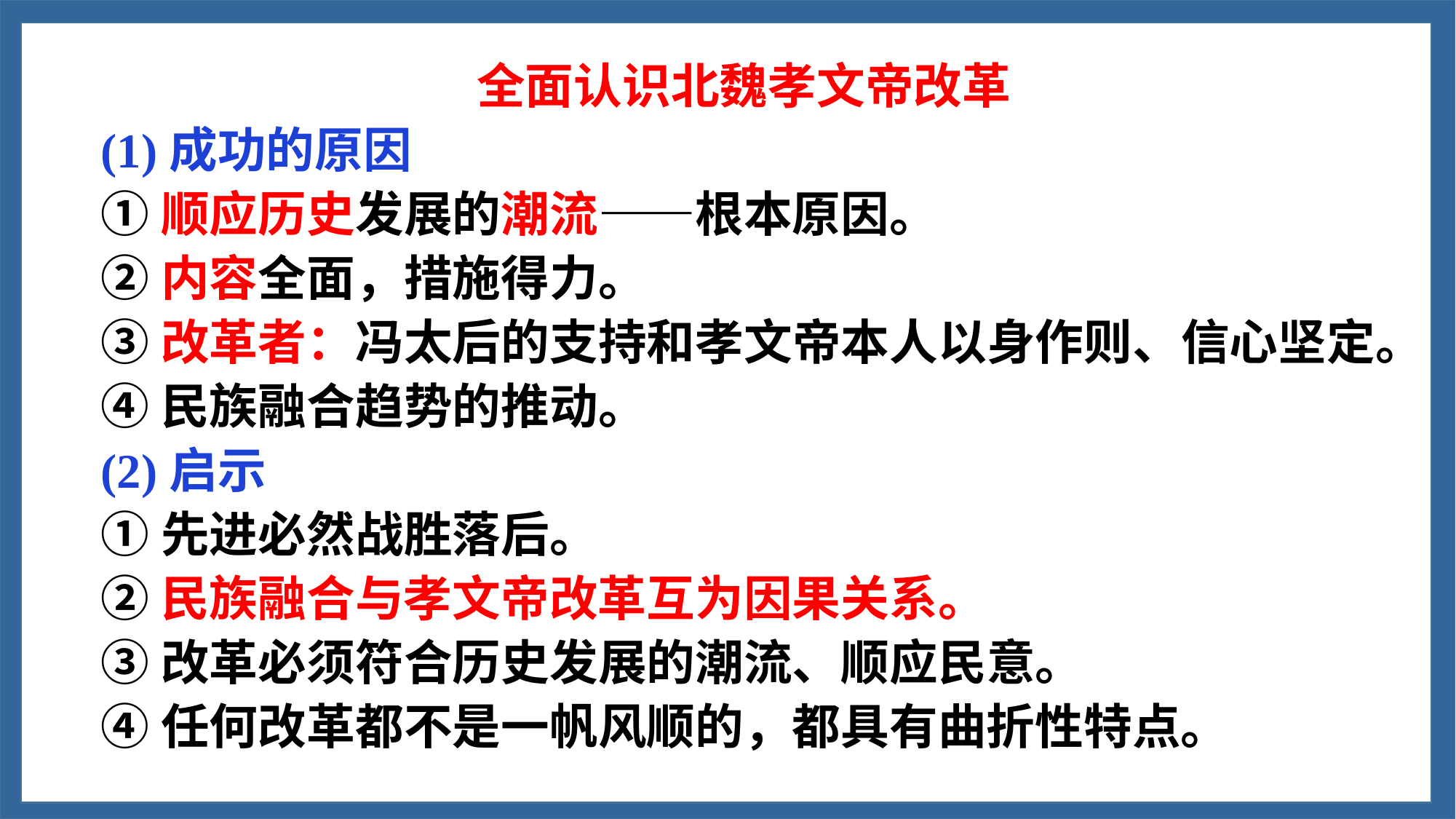

全面认识北魏孝文帝改革
(1)成功的原因
①顺应历史发展的潮流——根本原因。
②内容全面，措施得力。
③改革者：冯太后的支持和孝文帝本人以身作则、信心坚定。
④民族融合趋势的推动。
(2)启示
①先进必然战胜落后。
②民族融合与孝文帝改革互为因果关系。
③改革必须符合历史发展的潮流、顺应民意。
④任何改革都不是一帆风顺的，都具有曲折性特点。